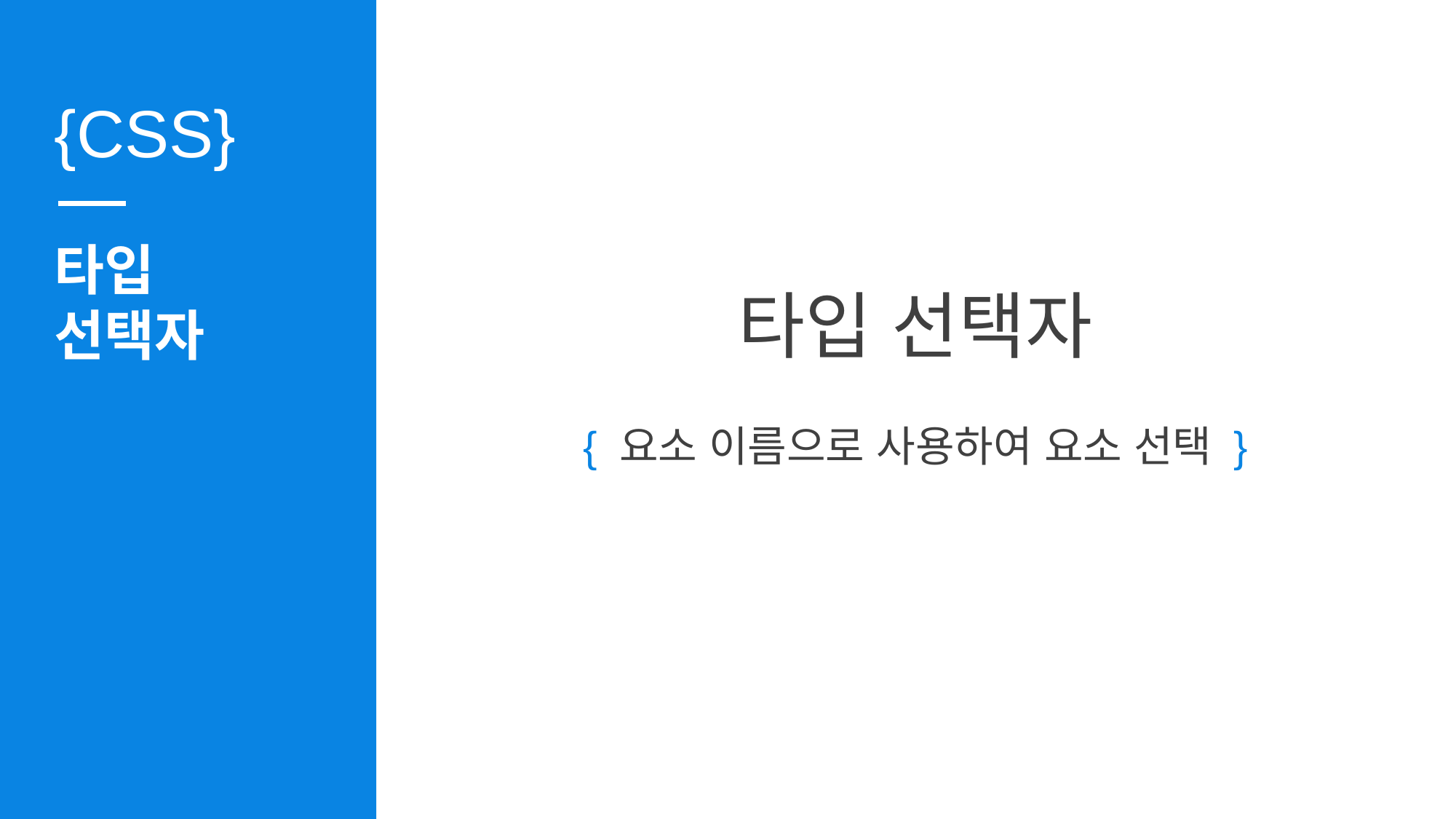

타입
선택자
타입 선택자
{ 요소 이름으로 사용하여 요소 선택 }